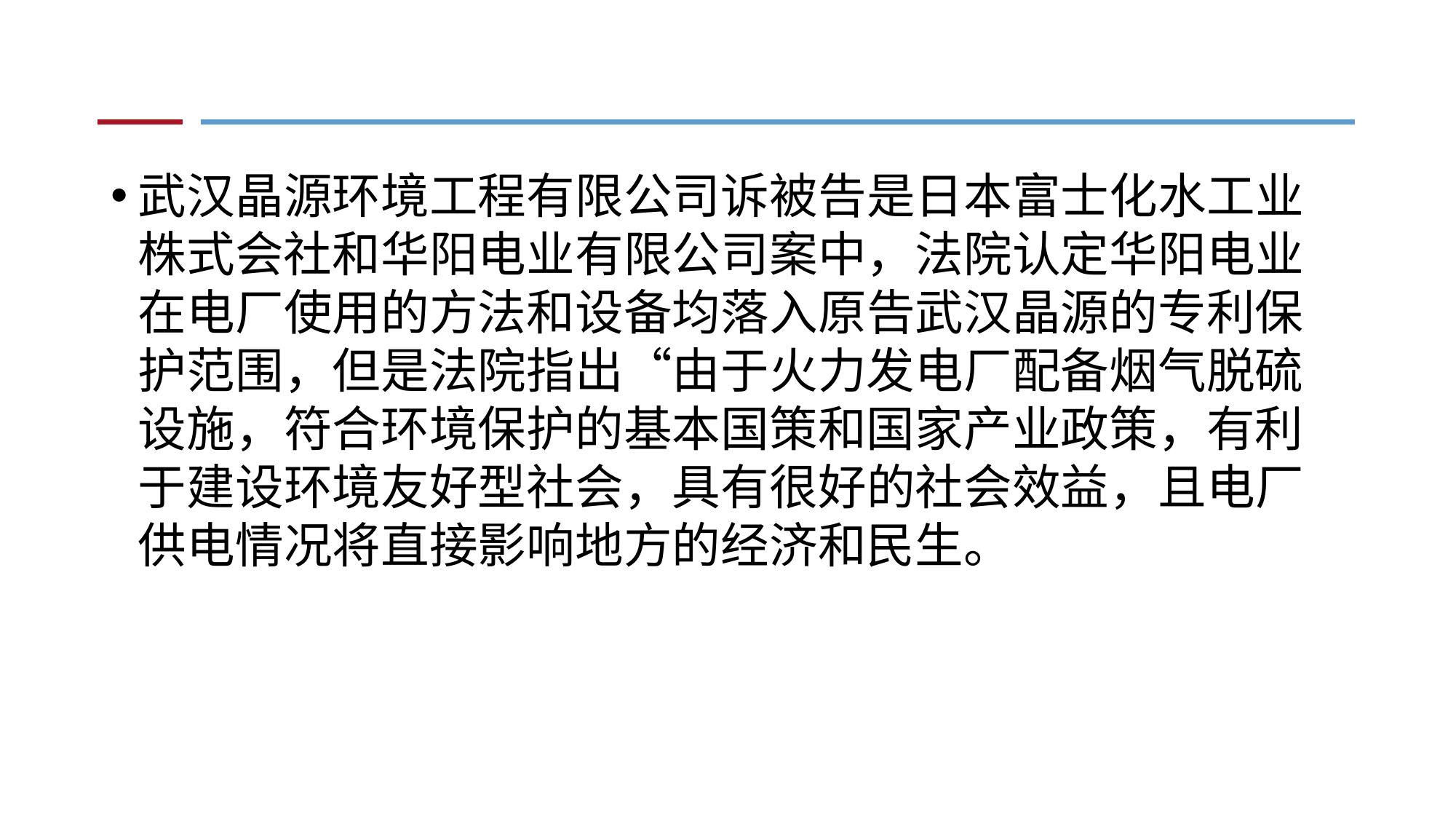

#
武汉晶源环境工程有限公司诉被告是日本富士化水工业株式会社和华阳电业有限公司案中，法院认定华阳电业在电厂使用的方法和设备均落入原告武汉晶源的专利保护范围，但是法院指出“由于火力发电厂配备烟气脱硫设施，符合环境保护的基本国策和国家产业政策，有利于建设环境友好型社会，具有很好的社会效益，且电厂供电情况将直接影响地方的经济和民生。